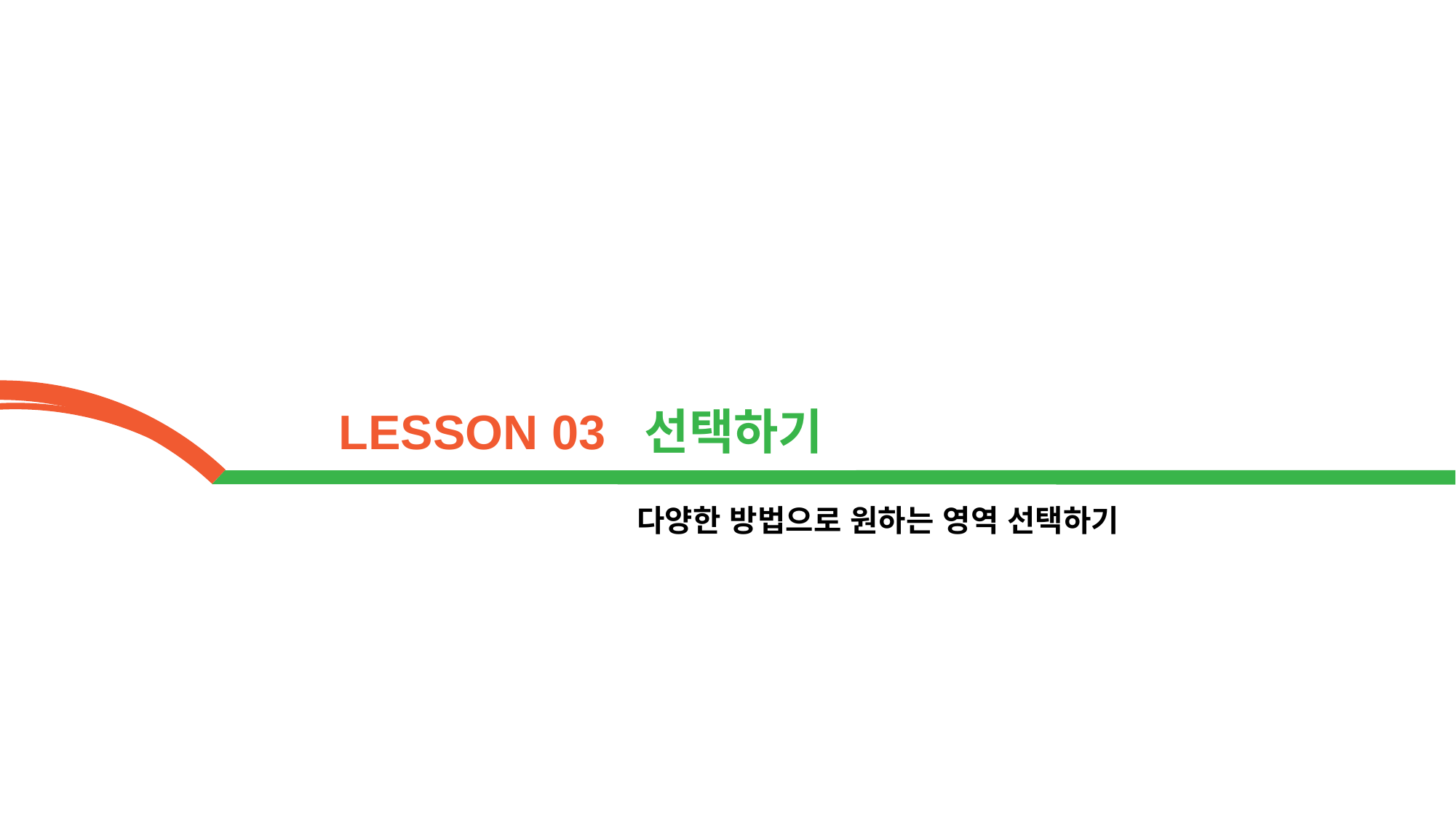

LESSON 03  선택하기
다양한 방법으로 원하는 영역 선택하기